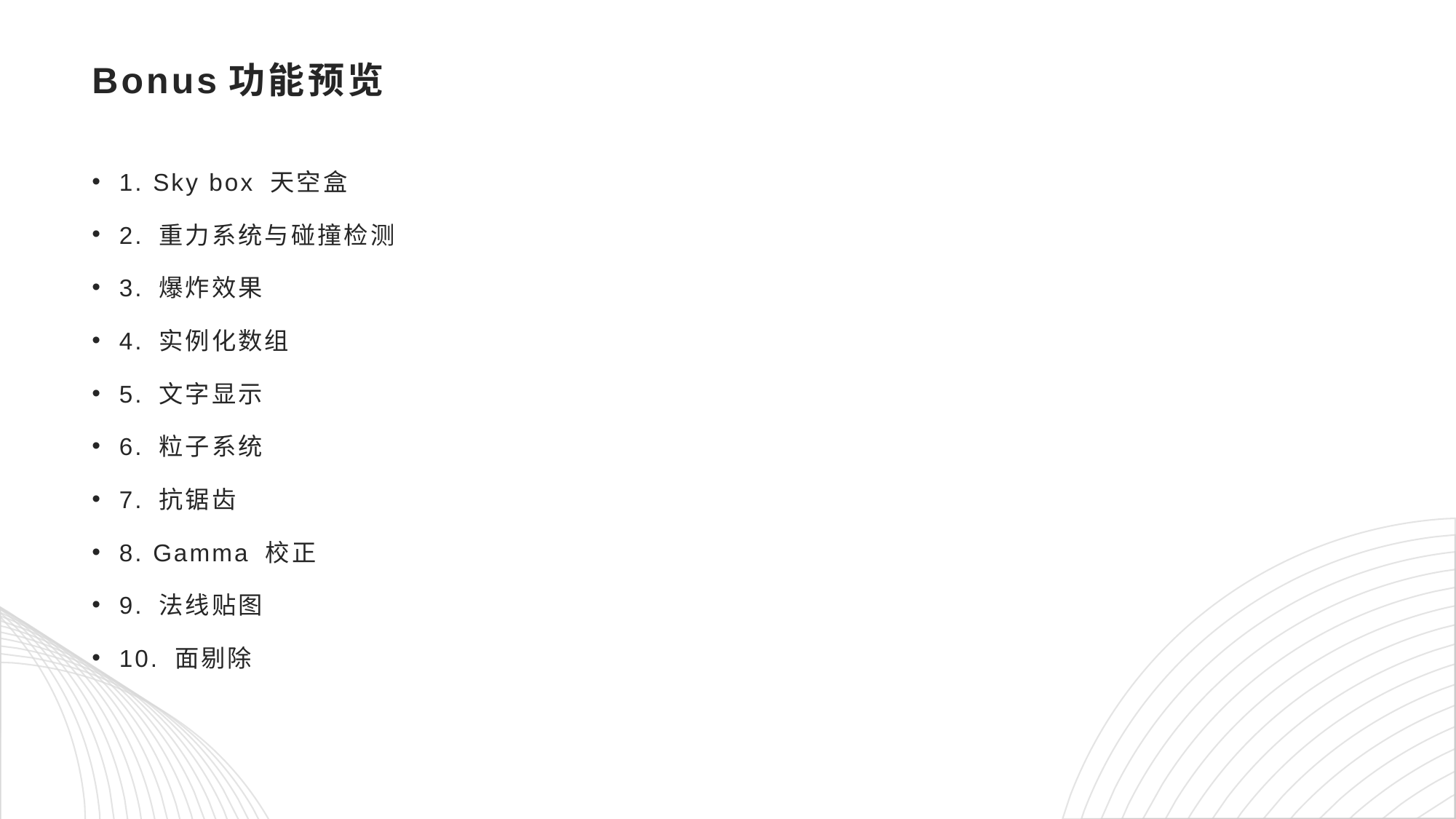

# Bonus功能预览

1. Sky box 天空盒
2. 重力系统与碰撞检测
3. 爆炸效果
4. 实例化数组
5. 文字显示
6. 粒子系统
7. 抗锯齿
8. Gamma 校正
9. 法线贴图
10. 面剔除